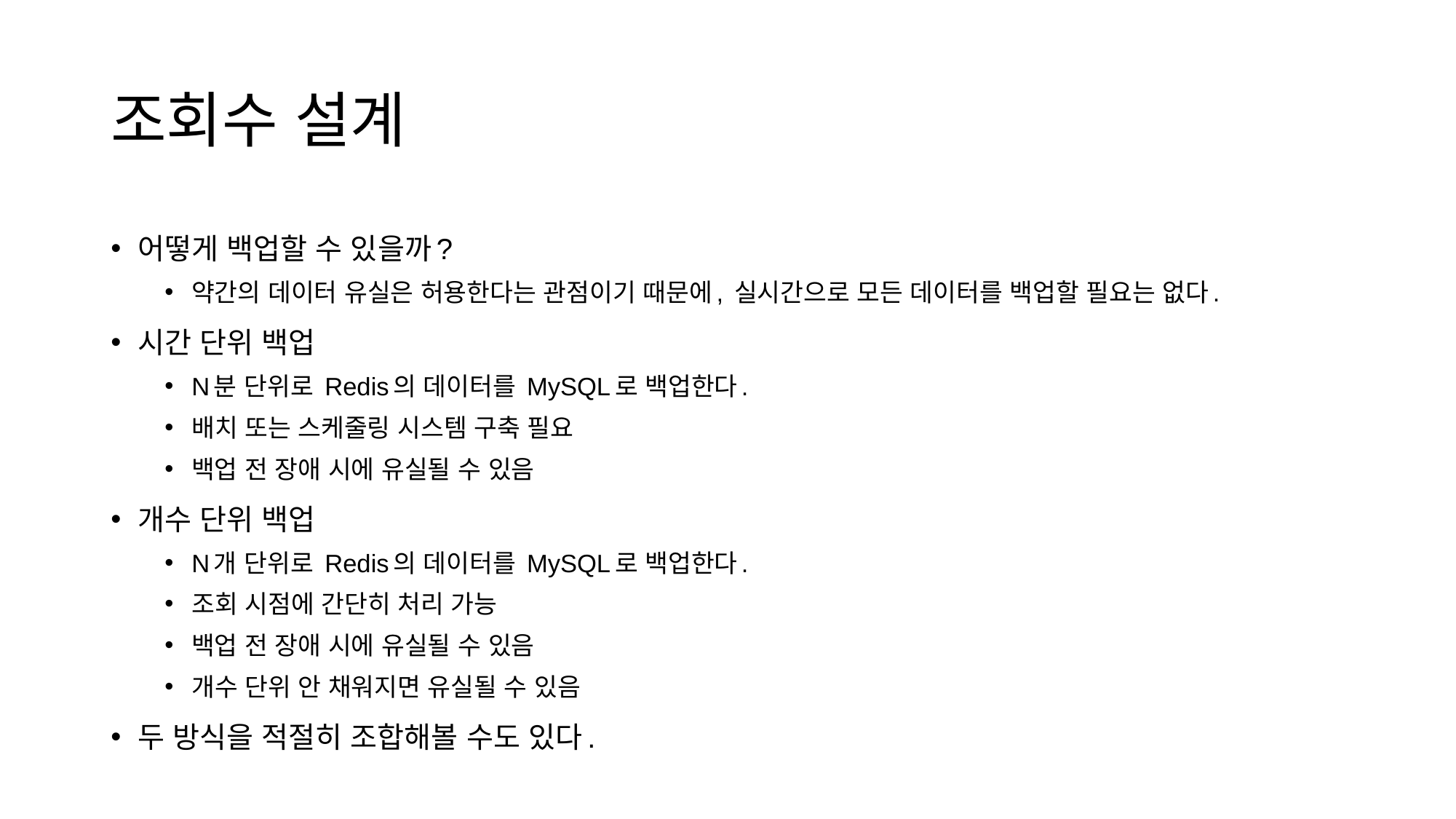

# 조회수 설계
어떻게 백업할 수 있을까?
약간의 데이터 유실은 허용한다는 관점이기 때문에, 실시간으로 모든 데이터를 백업할 필요는 없다.
시간 단위 백업
N분 단위로 Redis의 데이터를 MySQL로 백업한다.
배치 또는 스케줄링 시스템 구축 필요
백업 전 장애 시에 유실될 수 있음
개수 단위 백업
N개 단위로 Redis의 데이터를 MySQL로 백업한다.
조회 시점에 간단히 처리 가능
백업 전 장애 시에 유실될 수 있음
개수 단위 안 채워지면 유실될 수 있음
두 방식을 적절히 조합해볼 수도 있다.